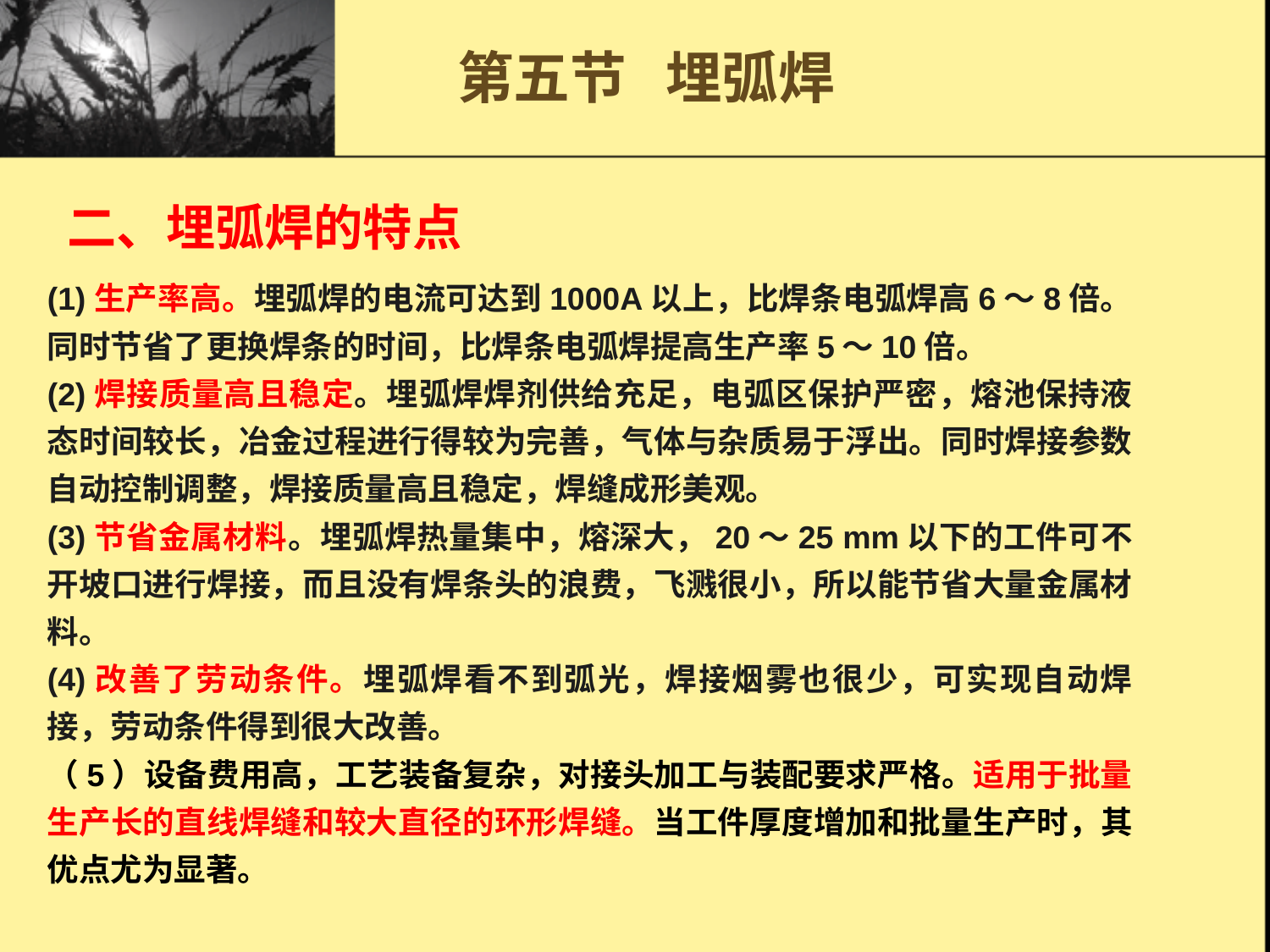

第五节   埋弧焊
二、埋弧焊的特点
(1)生产率高。埋弧焊的电流可达到1000A以上，比焊条电弧焊高6～8倍。同时节省了更换焊条的时间，比焊条电弧焊提高生产率5～10倍。
(2)焊接质量高且稳定。埋弧焊焊剂供给充足，电弧区保护严密，熔池保持液态时间较长，冶金过程进行得较为完善，气体与杂质易于浮出。同时焊接参数自动控制调整，焊接质量高且稳定，焊缝成形美观。
(3)节省金属材料。埋弧焊热量集中，熔深大，20～25 mm以下的工件可不开坡口进行焊接，而且没有焊条头的浪费，飞溅很小，所以能节省大量金属材料。
(4)改善了劳动条件。埋弧焊看不到弧光，焊接烟雾也很少，可实现自动焊接，劳动条件得到很大改善。
（5）设备费用高，工艺装备复杂，对接头加工与装配要求严格。适用于批量生产长的直线焊缝和较大直径的环形焊缝。当工件厚度增加和批量生产时，其优点尤为显著。